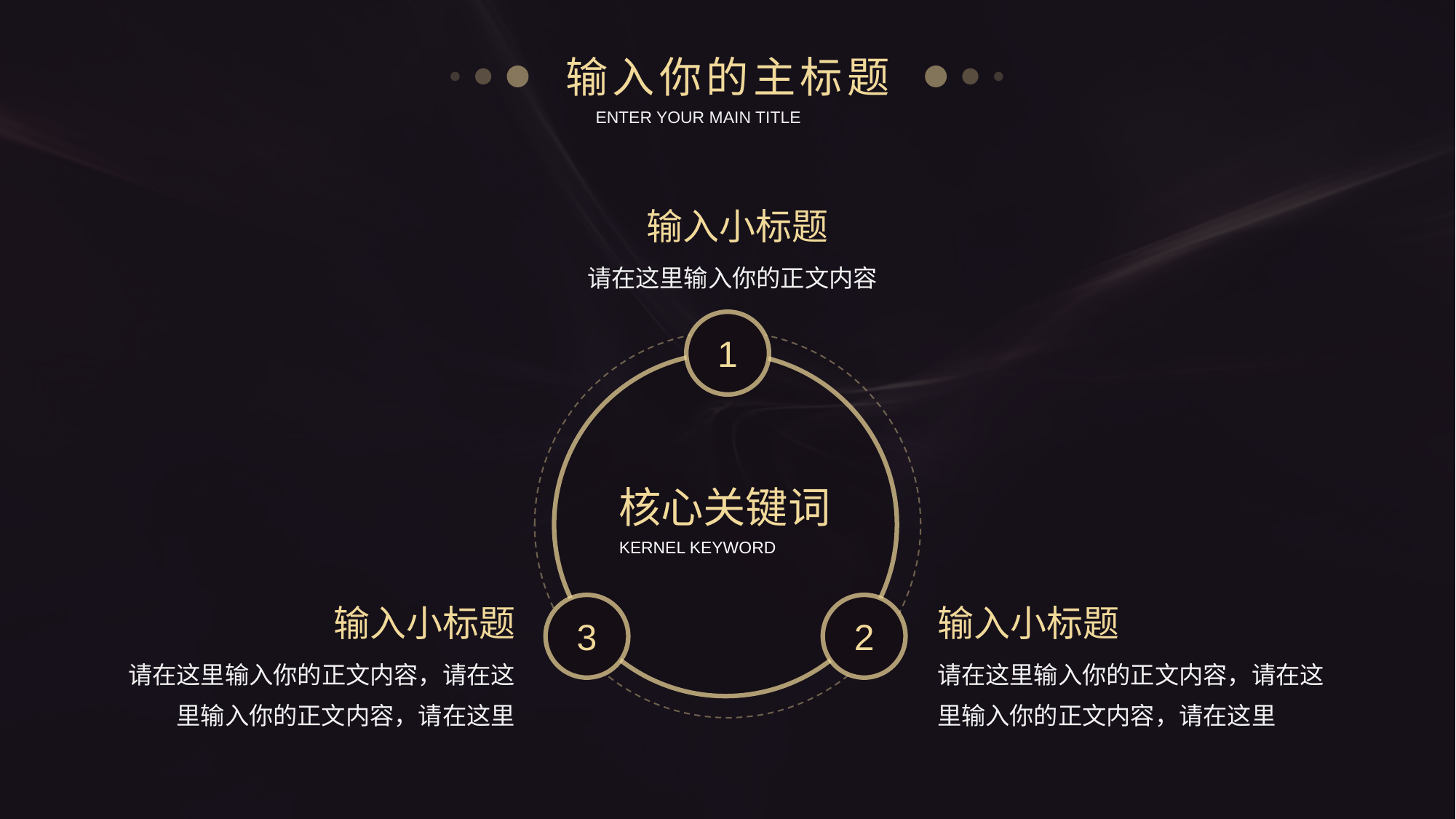

输入你的主标题

ENTER YOUR MAIN TITLE
输入小标题
请在这里输入你的正文内容
1

3
2
核心关键词
KERNEL KEYWORD
输入小标题
请在这里输入你的正文内容，请在这里输入你的正文内容，请在这里
输入小标题
请在这里输入你的正文内容，请在这里输入你的正文内容，请在这里